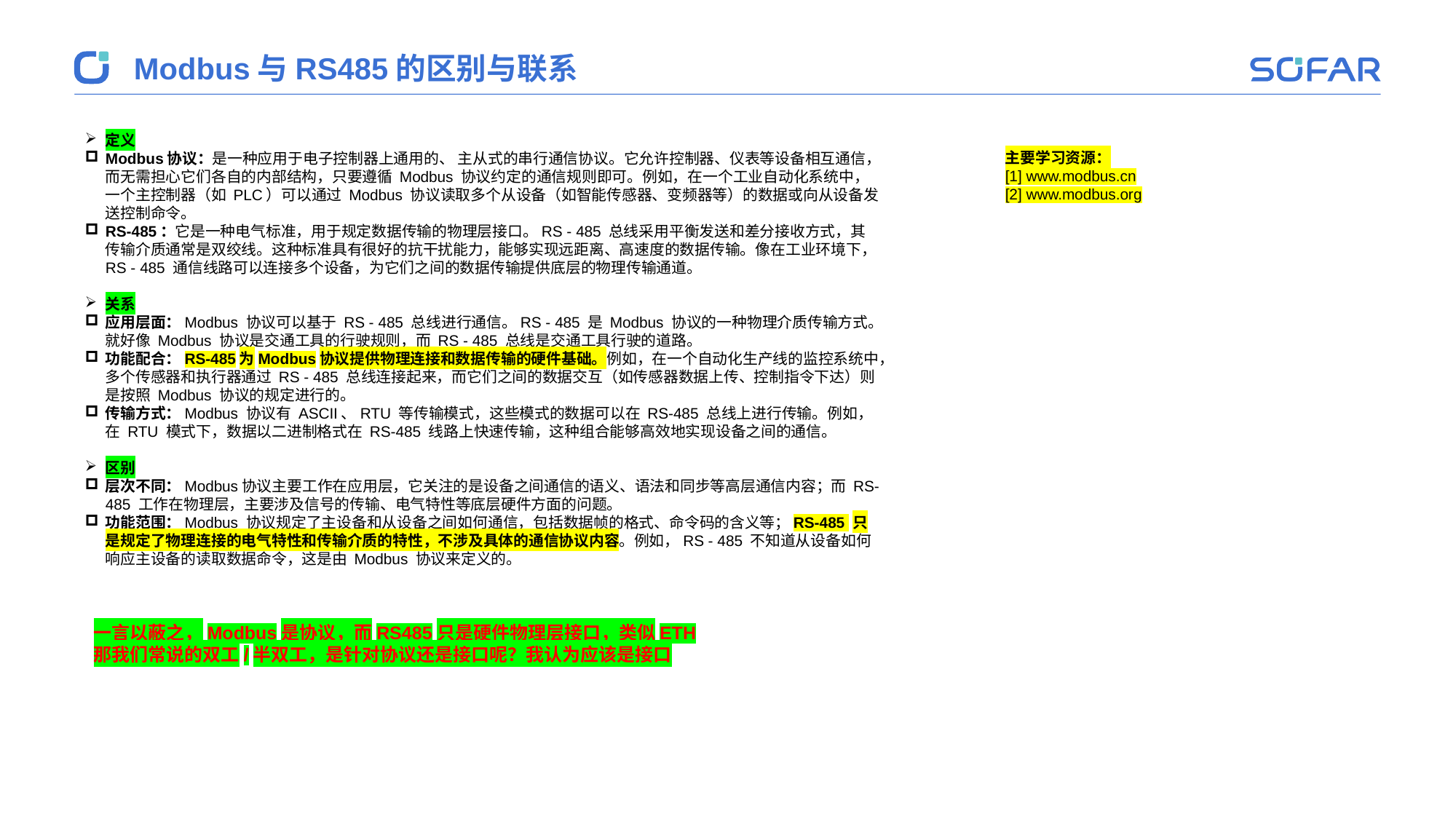

Modbus与RS485的区别与联系
定义
Modbus协议：是一种应用于电子控制器上通用的、 主从式的串行通信协议。它允许控制器、仪表等设备相互通信，而无需担心它们各自的内部结构，只要遵循 Modbus 协议约定的通信规则即可。例如，在一个工业自动化系统中，一个主控制器（如 PLC）可以通过 Modbus 协议读取多个从设备（如智能传感器、变频器等）的数据或向从设备发送控制命令。
RS-485：它是一种电气标准，用于规定数据传输的物理层接口。RS - 485 总线采用平衡发送和差分接收方式，其传输介质通常是双绞线。这种标准具有很好的抗干扰能力，能够实现远距离、高速度的数据传输。像在工业环境下，RS - 485 通信线路可以连接多个设备，为它们之间的数据传输提供底层的物理传输通道。

关系
应用层面：Modbus 协议可以基于 RS - 485 总线进行通信。RS - 485 是 Modbus 协议的一种物理介质传输方式。就好像 Modbus 协议是交通工具的行驶规则，而 RS - 485 总线是交通工具行驶的道路。
功能配合：RS-485为Modbus协议提供物理连接和数据传输的硬件基础。例如，在一个自动化生产线的监控系统中，多个传感器和执行器通过 RS - 485 总线连接起来，而它们之间的数据交互（如传感器数据上传、控制指令下达）则是按照 Modbus 协议的规定进行的。
传输方式：Modbus 协议有 ASCII、RTU 等传输模式，这些模式的数据可以在 RS-485 总线上进行传输。例如，在 RTU 模式下，数据以二进制格式在 RS-485 线路上快速传输，这种组合能够高效地实现设备之间的通信。

区别
层次不同：Modbus协议主要工作在应用层，它关注的是设备之间通信的语义、语法和同步等高层通信内容；而 RS-485 工作在物理层，主要涉及信号的传输、电气特性等底层硬件方面的问题。
功能范围：Modbus 协议规定了主设备和从设备之间如何通信，包括数据帧的格式、命令码的含义等；RS-485 只是规定了物理连接的电气特性和传输介质的特性，不涉及具体的通信协议内容。例如，RS - 485 不知道从设备如何响应主设备的读取数据命令，这是由 Modbus 协议来定义的。
主要学习资源：
[1] www.modbus.cn
[2] www.modbus.org
一言以蔽之，Modbus是协议，而RS485只是硬件物理层接口，类似ETH
那我们常说的双工/半双工，是针对协议还是接口呢？我认为应该是接口